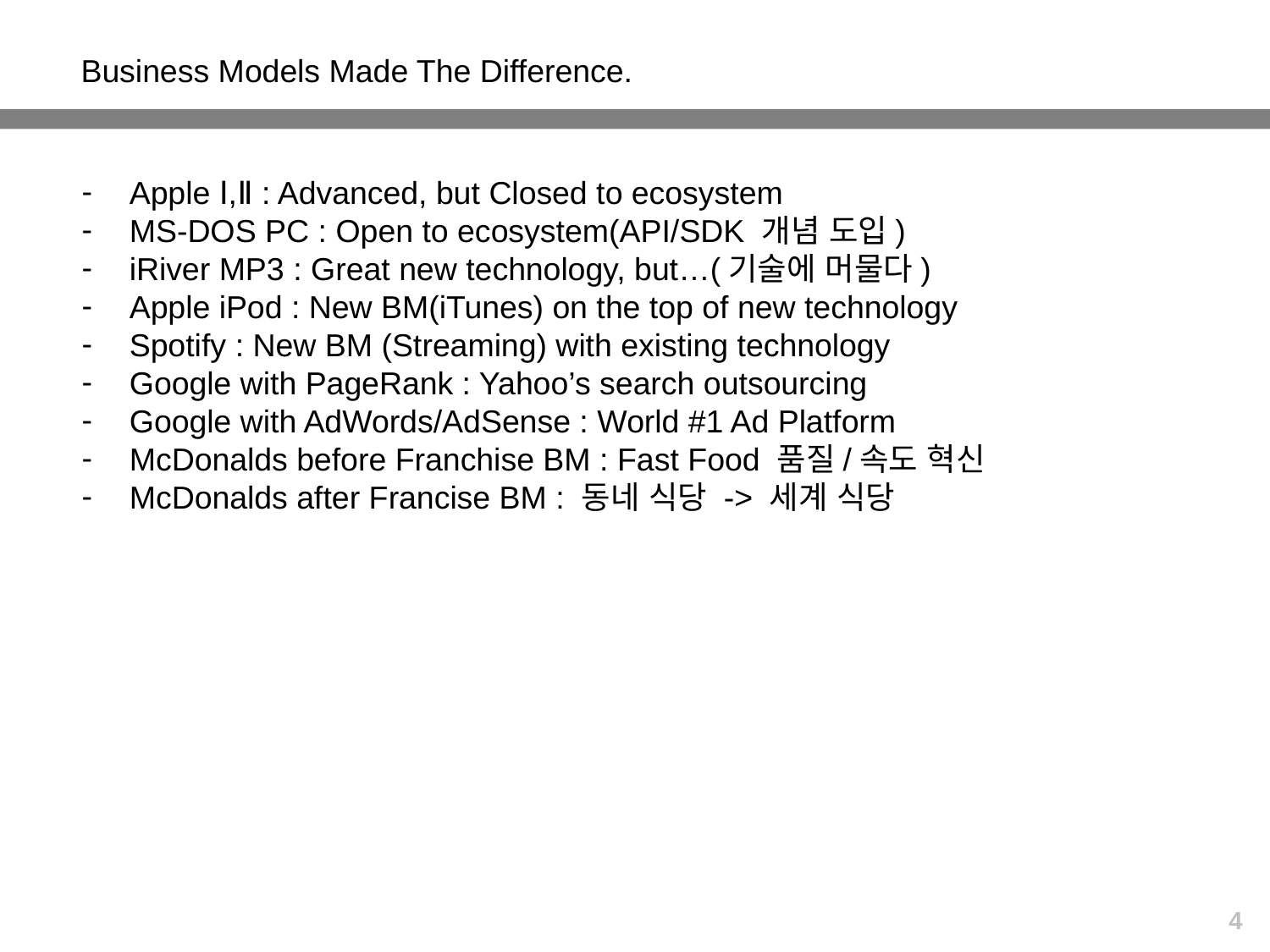

Business Models Made The Difference.

Apple Ⅰ,Ⅱ : Advanced, but Closed to ecosystem
MS-DOS PC : Open to ecosystem(API/SDK 개념 도입)
iRiver MP3 : Great new technology, but…(기술에 머물다)
Apple iPod : New BM(iTunes) on the top of new technology
Spotify : New BM (Streaming) with existing technology
Google with PageRank : Yahoo’s search outsourcing
Google with AdWords/AdSense : World #1 Ad Platform
McDonalds before Franchise BM : Fast Food 품질/속도 혁신
McDonalds after Francise BM : 동네 식당 -> 세계 식당
4